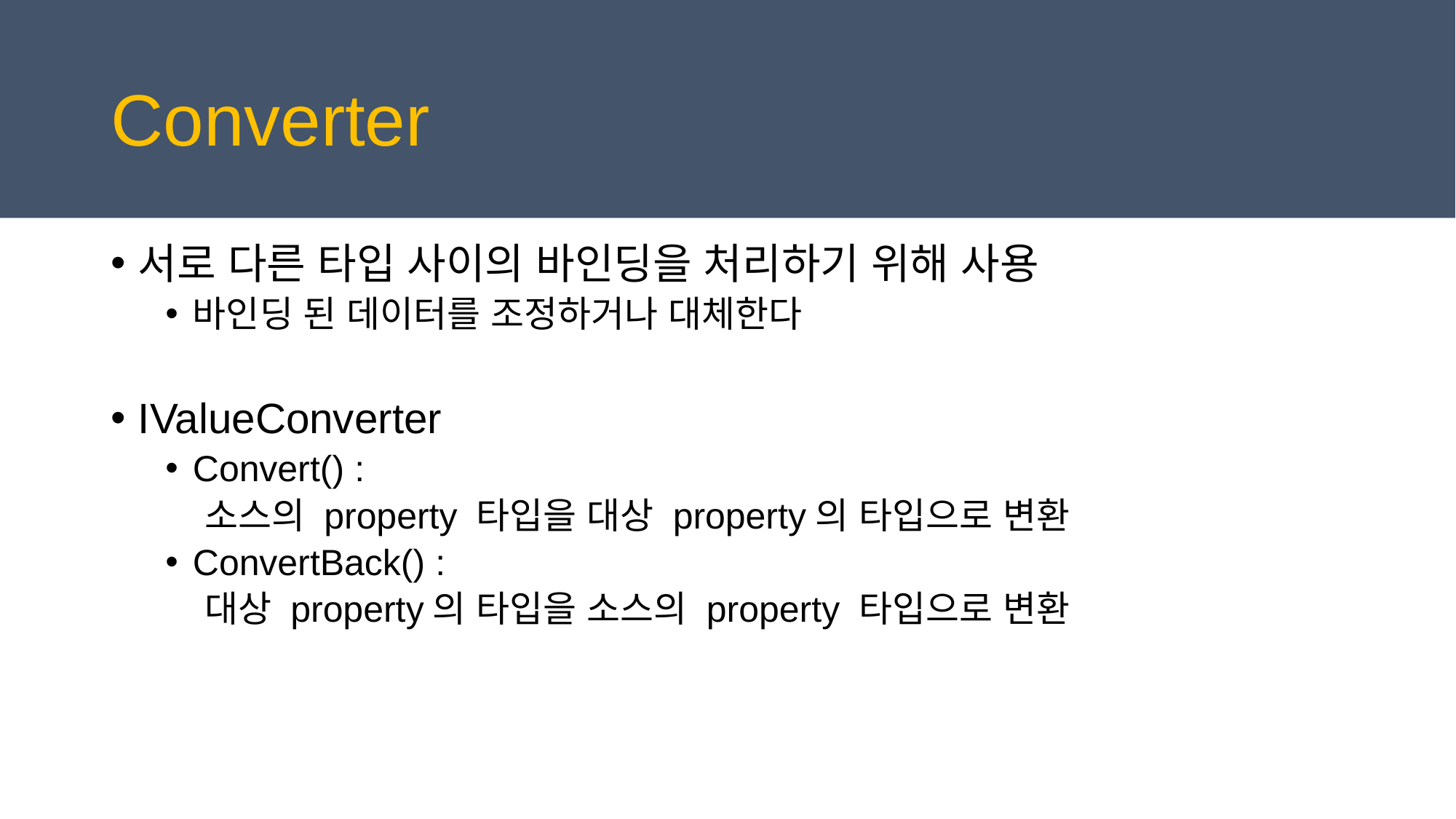

# Converter
서로 다른 타입 사이의 바인딩을 처리하기 위해 사용
바인딩 된 데이터를 조정하거나 대체한다

IValueConverter
Convert() :
   소스의 property 타입을 대상 property의 타입으로 변환
ConvertBack() :
   대상 property의 타입을 소스의 property 타입으로 변환